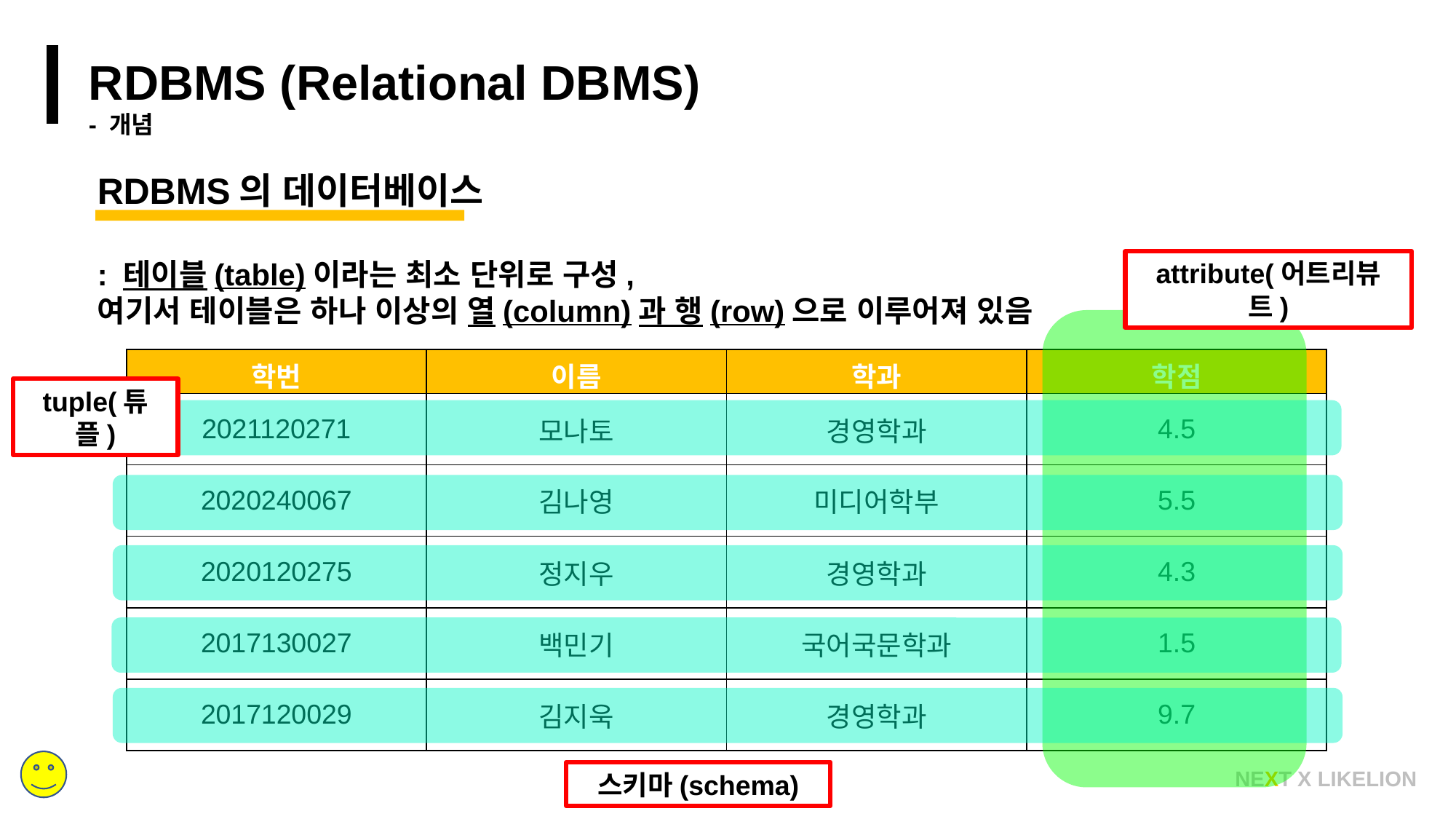

RDBMS (Relational DBMS)
- 개념
RDBMS의 데이터베이스

: 테이블(table)이라는 최소 단위로 구성,
여기서 테이블은 하나 이상의 열(column)과 행(row)으로 이루어져 있음

attribute(어트리뷰트)

| 학번 | 이름 | 학과 | 학점 |
| --- | --- | --- | --- |
| 2021120271 | 모나토 | 경영학과 | 4.5 |
| 2020240067 | 김나영 | 미디어학부 | 5.5 |
| 2020120275 | 정지우 | 경영학과 | 4.3 |
| 2017130027 | 백민기 | 국어국문학과 | 1.5 |
| 2017120029 | 김지욱 | 경영학과 | 9.7 |
tuple(튜플)

NEXT X LIKELION
스키마(schema)